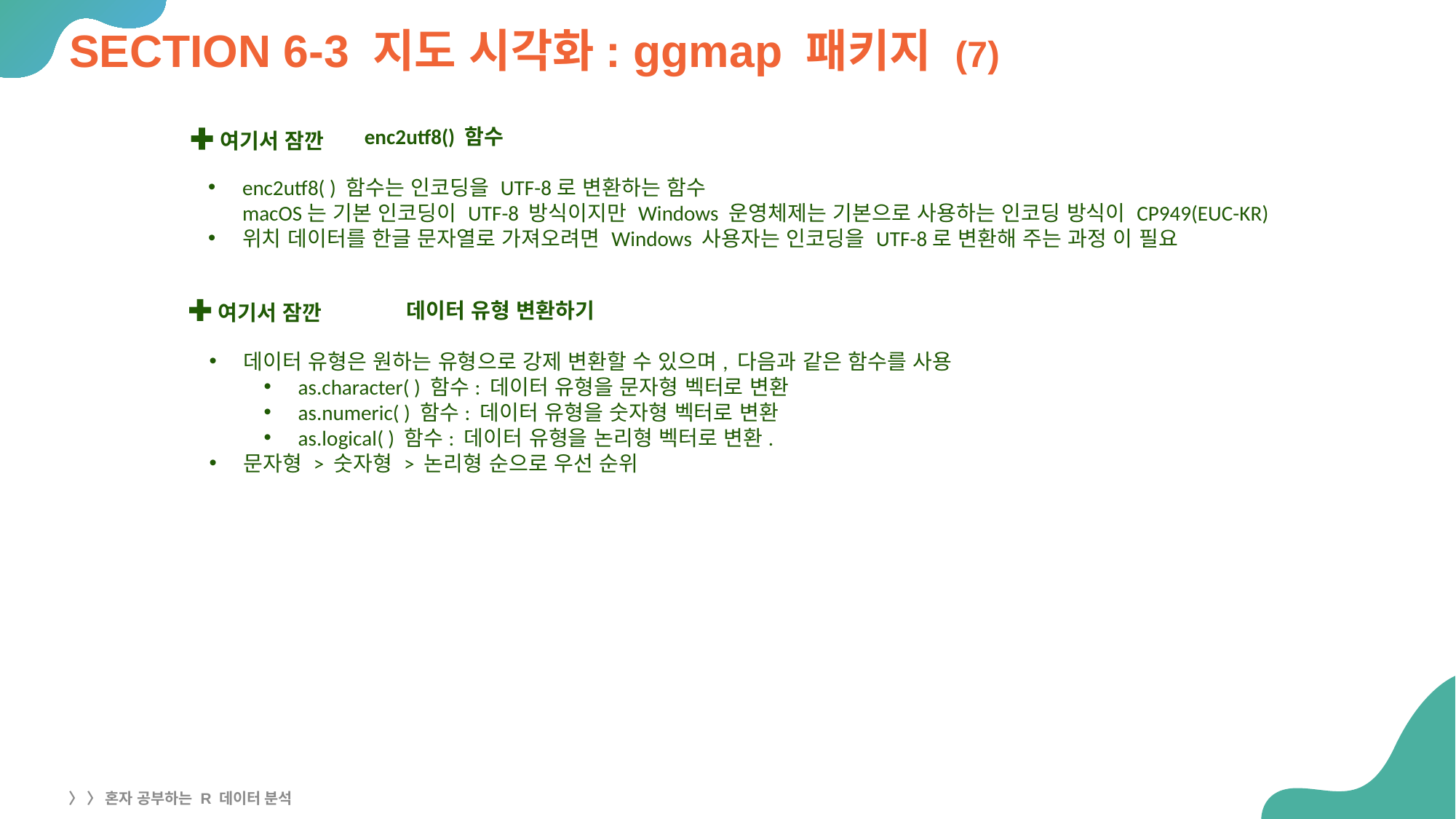

# SECTION 6-3 지도 시각화: ggmap 패키지 (7)
                                 enc2utf8() 함수

enc2utf8( ) 함수는 인코딩을 UTF-8로 변환하는 함수
macOS는 기본 인코딩이 UTF-8 방식이지만 Windows 운영체제는 기본으로 사용하는 인코딩 방식이 CP949(EUC-KR)
위치 데이터를 한글 문자열로 가져오려면 Windows 사용자는 인코딩을 UTF-8로 변환해 주는 과정 이 필요
여기서 잠깐

                                데이터 유형 변환하기

데이터 유형은 원하는 유형으로 강제 변환할 수 있으며, 다음과 같은 함수를 사용
as.character( ) 함수: 데이터 유형을 문자형 벡터로 변환
as.numeric( ) 함수: 데이터 유형을 숫자형 벡터로 변환
as.logical( ) 함수: 데이터 유형을 논리형 벡터로 변환.
문자형 > 숫자형 > 논리형 순으로 우선 순위
여기서 잠깐

49
〉 〉 혼자 공부하는 R 데이터 분석